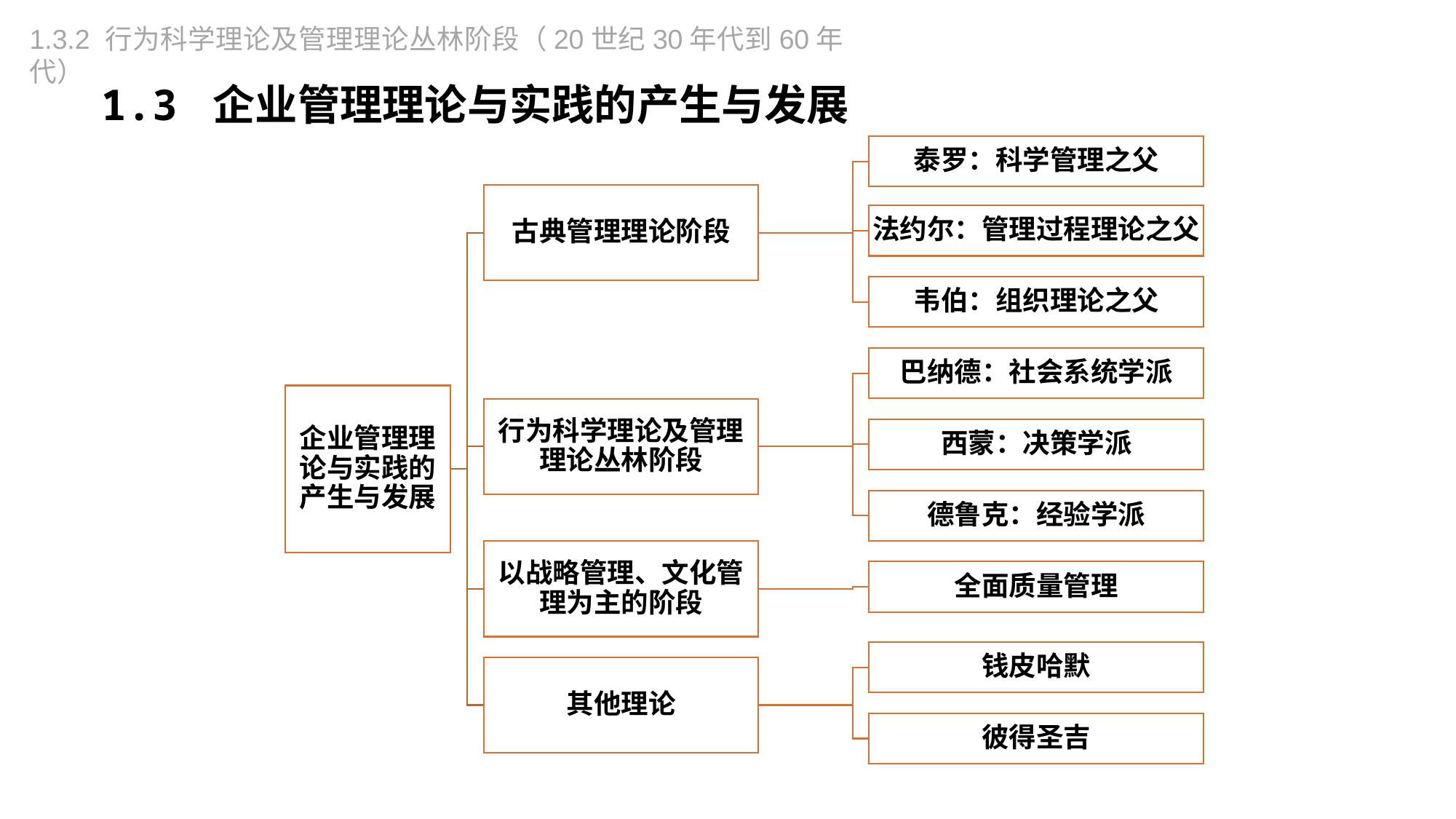

1.3.2 行为科学理论及管理理论丛林阶段（20世纪30年代到60年代）
1.3 企业管理理论与实践的产生与发展
企业管理理论与实践的产生与发展
古典管理理论阶段
泰罗：科学管理之父
法约尔：管理过程理论之父
韦伯：组织理论之父
行为科学理论及管理理论丛林阶段
巴纳德：社会系统学派
西蒙：决策学派
德鲁克：经验学派
以战略管理、文化管理为主的阶段
全面质量管理
其他理论
钱皮哈默
彼得圣吉